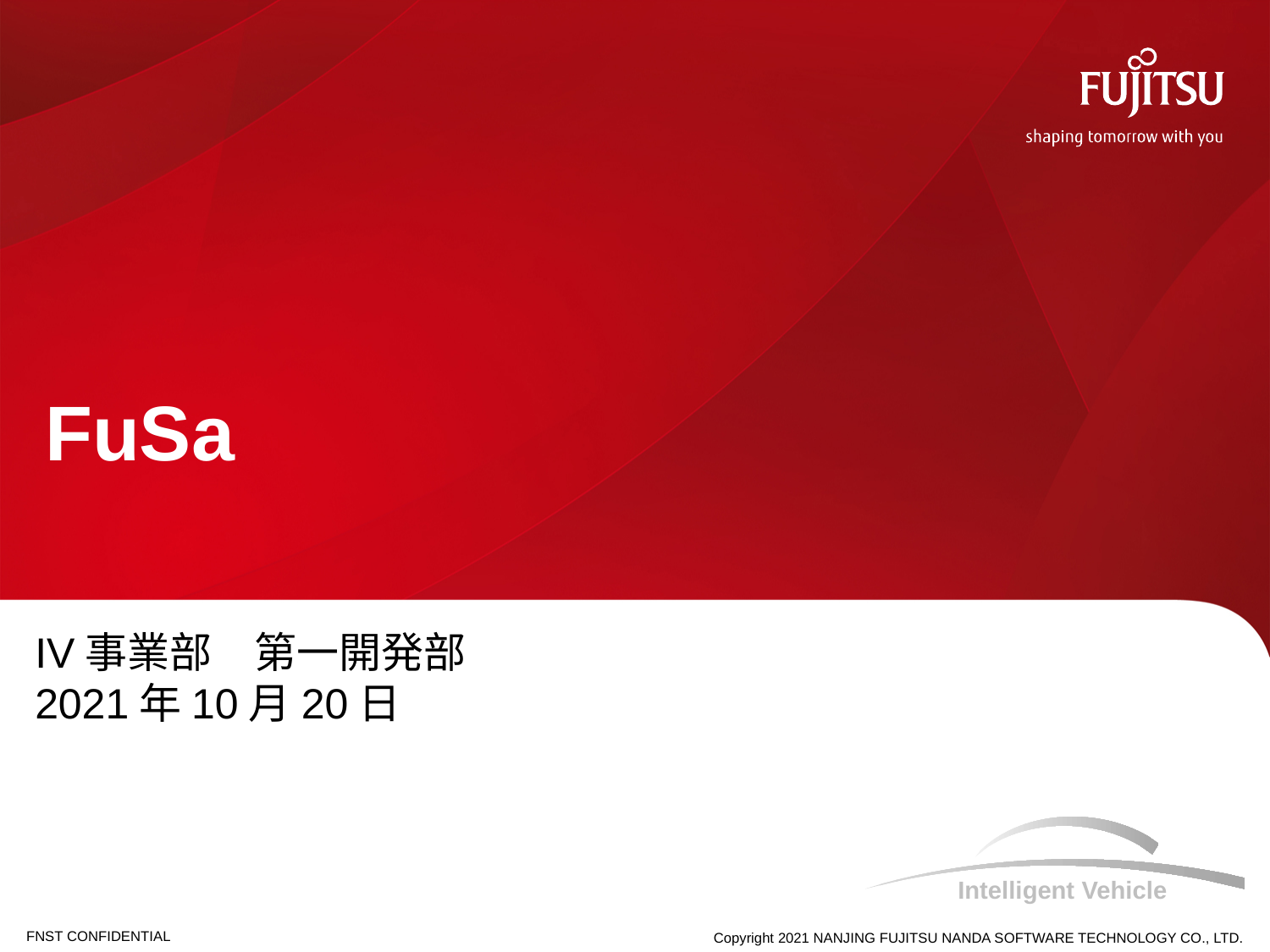

# FuSa
IV事業部　第一開発部
2021年10月20日
Copyright 2021 NANJING FUJITSU NANDA SOFTWARE TECHNOLOGY CO., LTD.